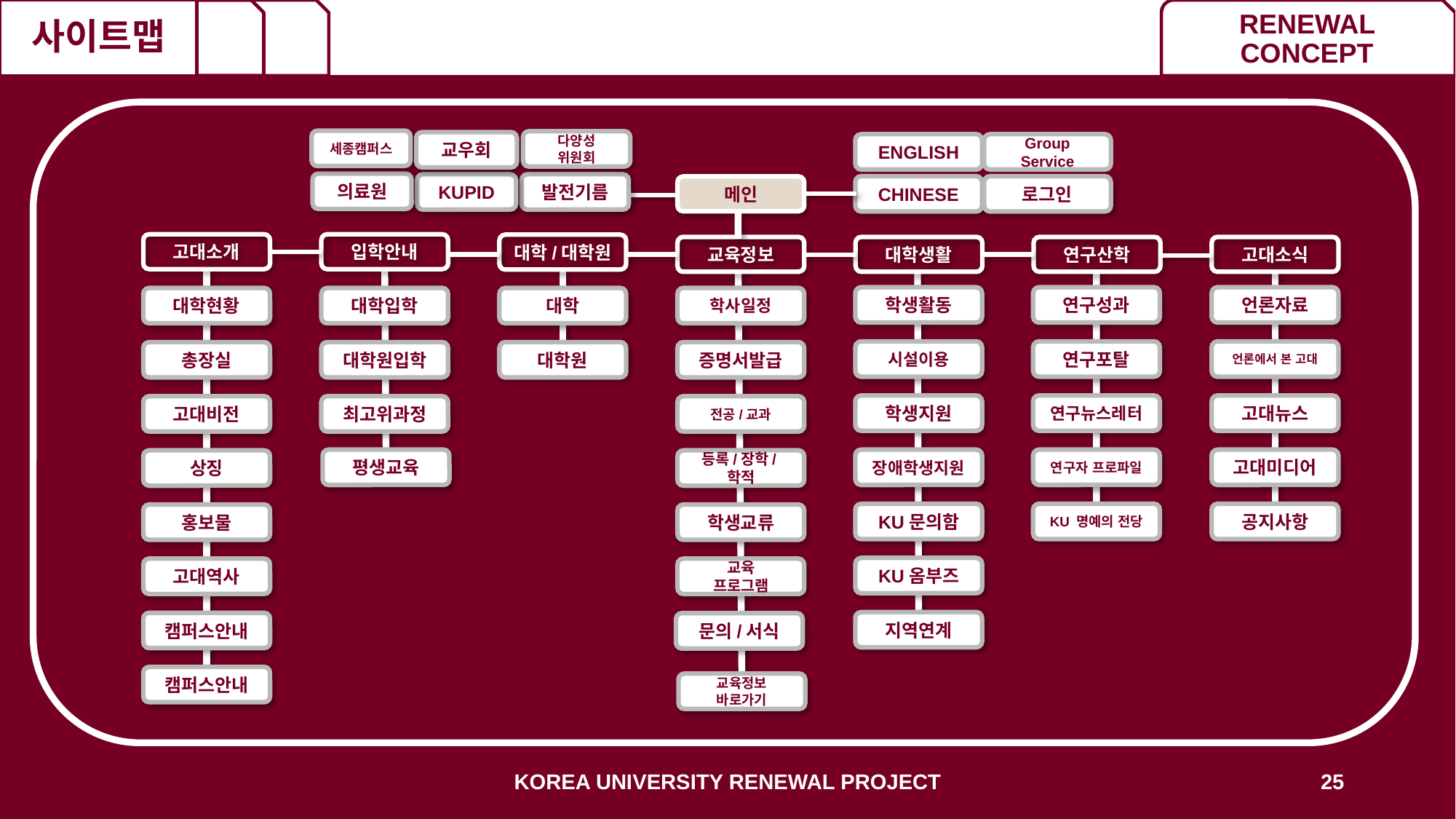

# 사이트맵
세종캠퍼스
다양성
위원회
교우회
ENGLISH
Group Service
의료원
KUPID
발전기름
로그인
CHINESE
메인
고대소개
입학안내
대학/대학원
교육정보
대학생활
연구산학
고대소식
학생활동
연구성과
언론자료
대학현황
대학입학
대학
학사일정
시설이용
연구포탈
언론에서 본 고대
총장실
대학원입학
대학원
증명서발급
학생지원
연구뉴스레터
고대뉴스
고대비전
최고위과정
전공/교과
평생교육
장애학생지원
연구자 프로파일
고대미디어
상징
등록/장학/학적
KU문의함
KU 명예의 전당
공지사항
홍보물
학생교류
KU옴부즈
고대역사
교육
프로그램
지역연계
캠퍼스안내
문의/서식
캠퍼스안내
교육정보
바로가기
KOREA UNIVERSITY RENEWAL PROJECT
25